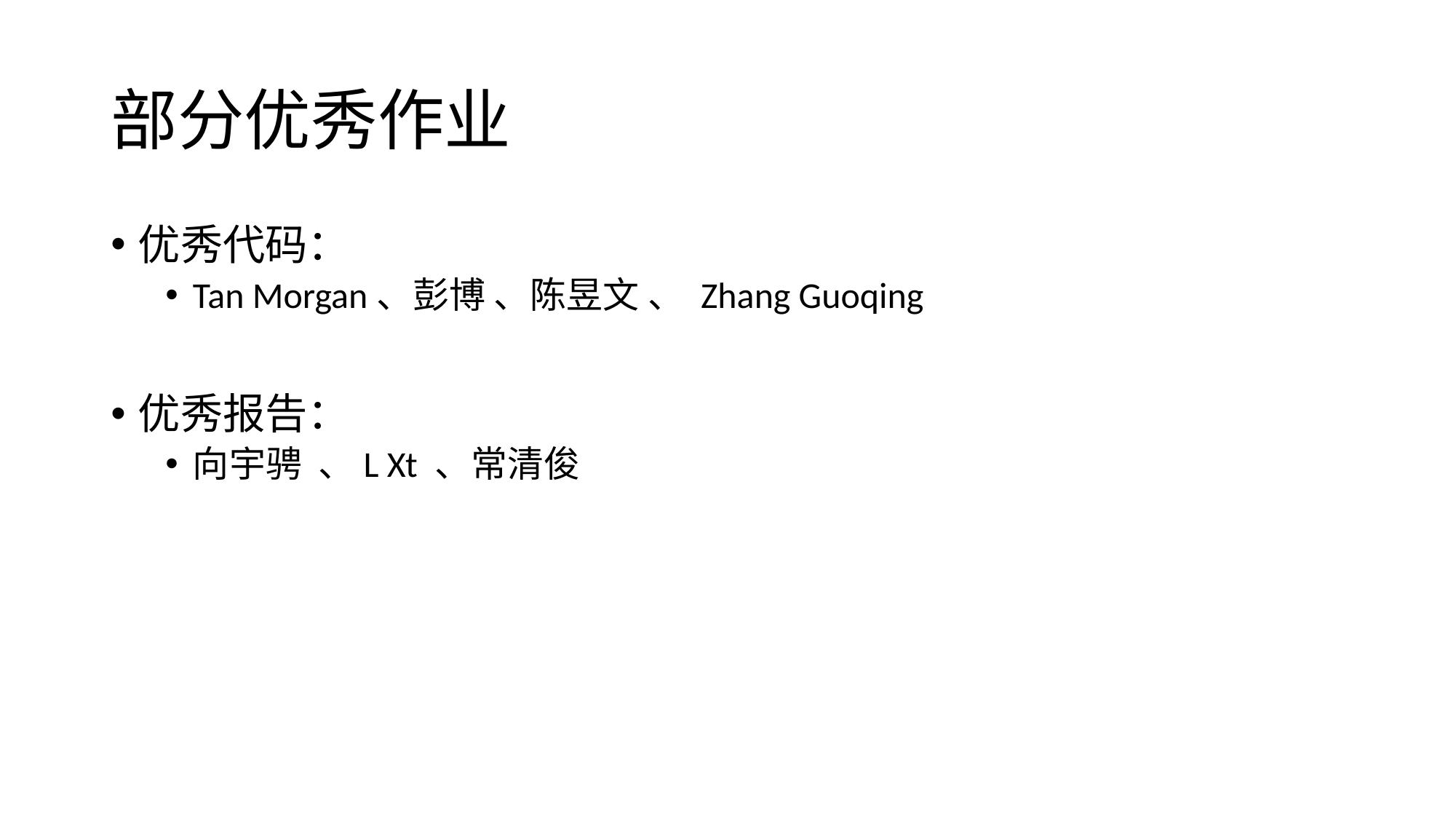

# 部分优秀作业
优秀代码：
Tan Morgan、彭博 、陈昱文 、 Zhang Guoqing

优秀报告：
向宇骋  、L Xt 、常清俊